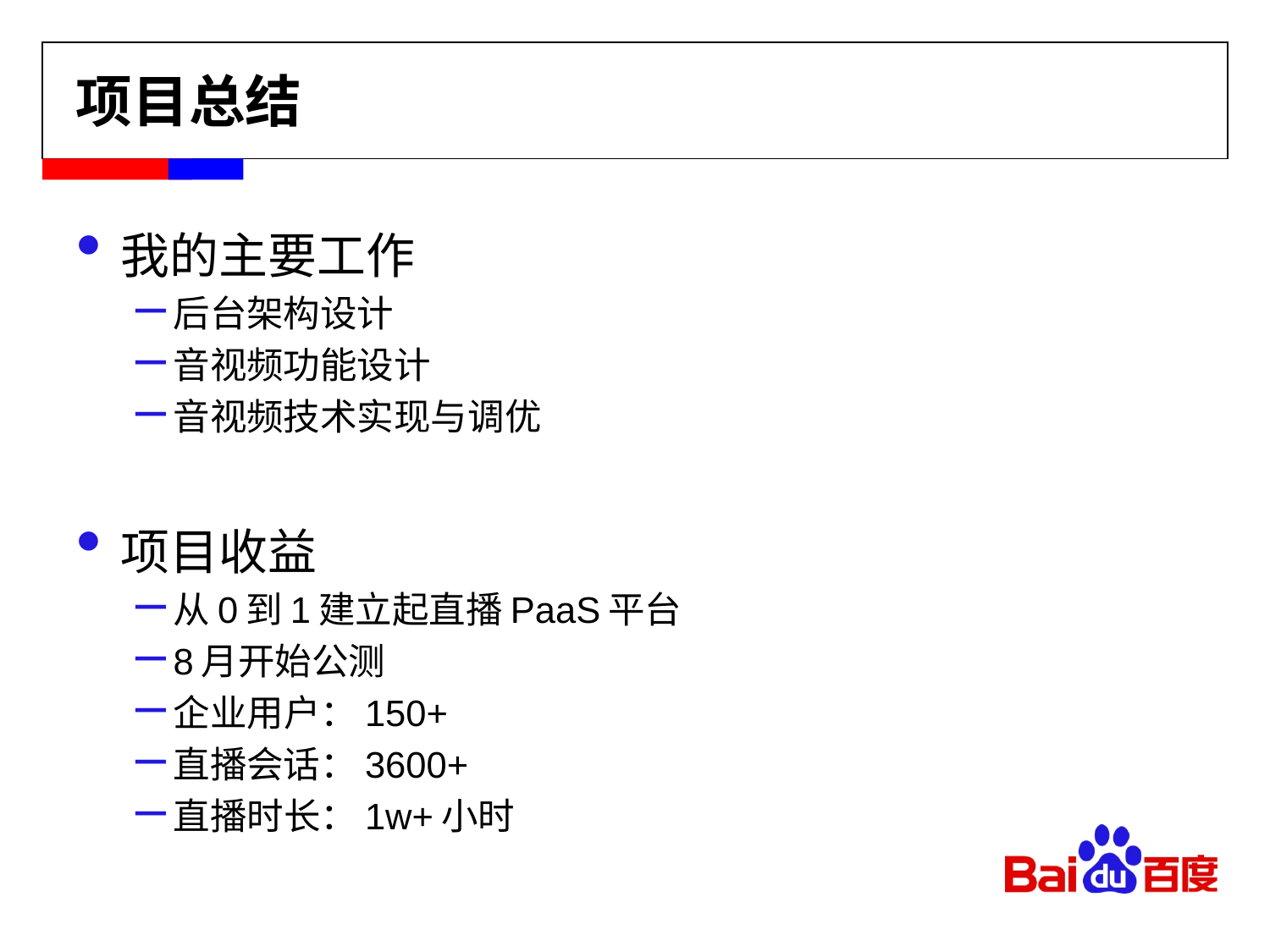

# 项目总结
我的主要工作
后台架构设计
音视频功能设计
音视频技术实现与调优

项目收益
从0到1建立起直播PaaS平台
8月开始公测
企业用户：150+
直播会话：3600+
直播时长：1w+小时